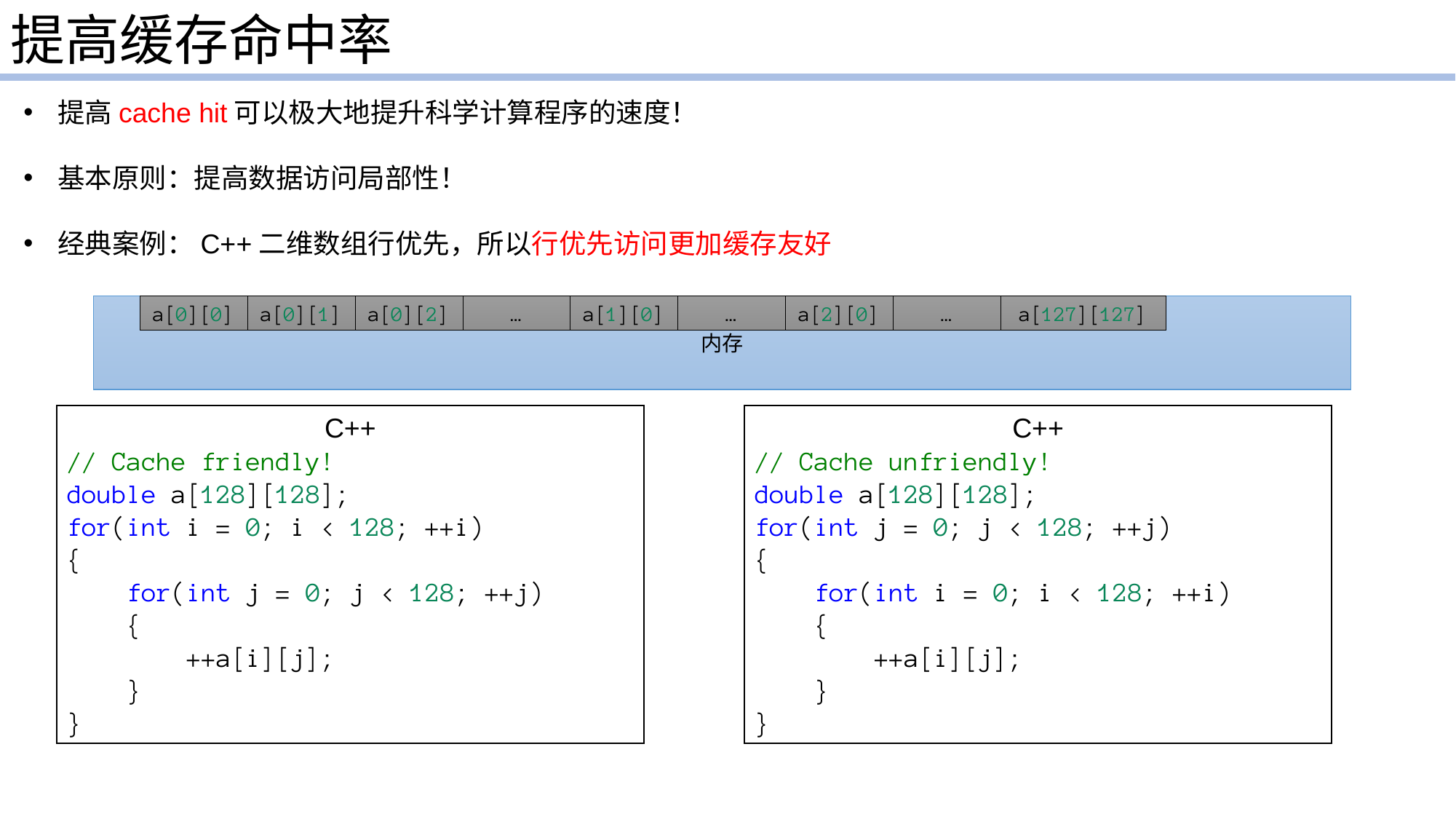

提高缓存命中率
提高cache hit可以极大地提升科学计算程序的速度！

基本原则：提高数据访问局部性！

经典案例：C++二维数组行优先，所以行优先访问更加缓存友好
a[0][0]
a[0][1]
a[0][2]
…
a[1][0]
…
a[2][0]
…
a[127][127]
内存
C++
// Cache friendly!
double a[128][128];
for(int i = 0; i < 128; ++i)
{
    for(int j = 0; j < 128; ++j)
    {
        ++a[i][j];
    }
}
C++
// Cache unfriendly!
double a[128][128];
for(int j = 0; j < 128; ++j)
{
    for(int i = 0; i < 128; ++i)
    {
        ++a[i][j];
    }
}